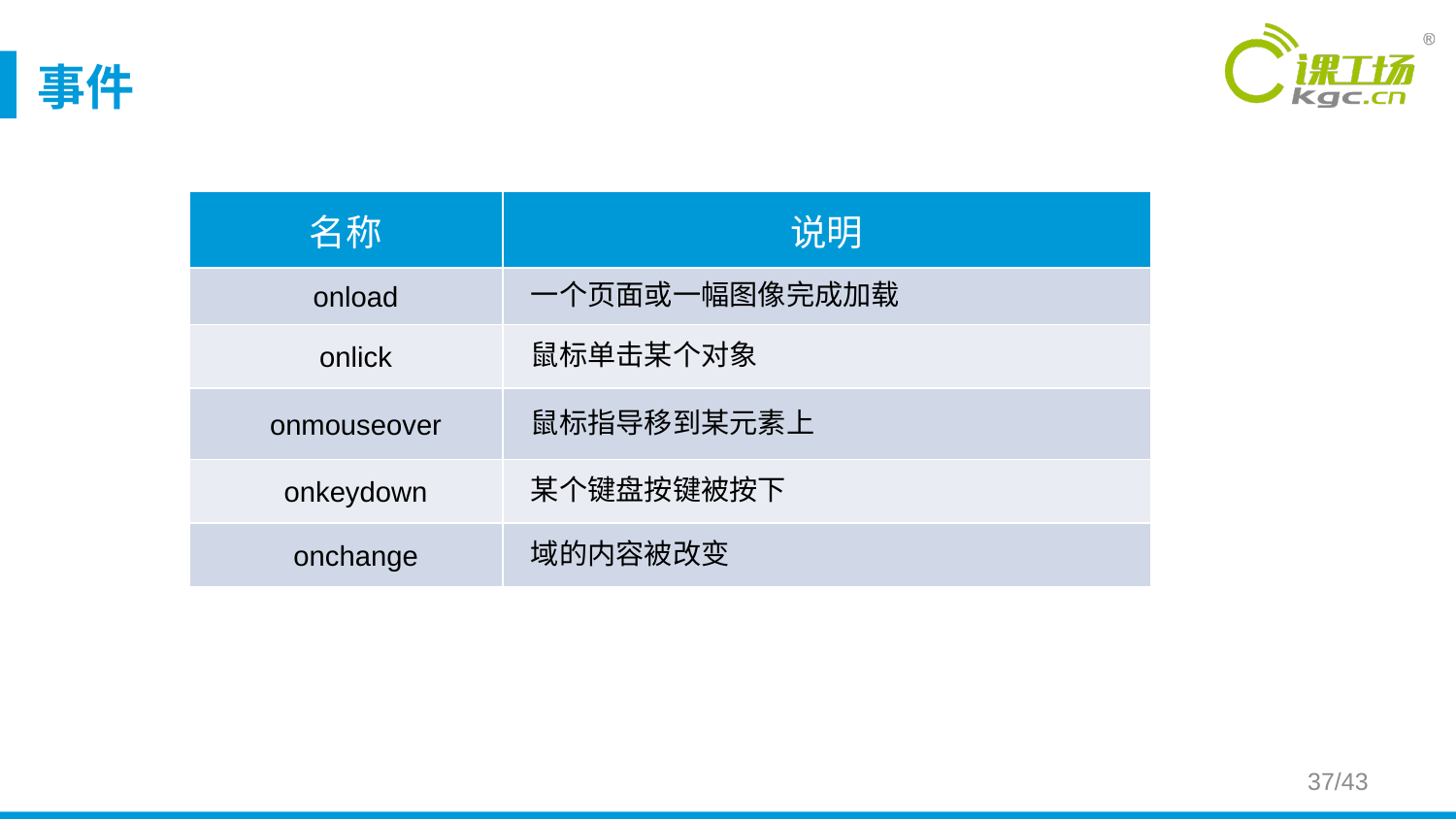

# 事件
| 名称 | 说明 |
| --- | --- |
| onload | 一个页面或一幅图像完成加载 |
| onlick | 鼠标单击某个对象 |
| onmouseover | 鼠标指导移到某元素上 |
| onkeydown | 某个键盘按键被按下 |
| onchange | 域的内容被改变 |
37/43